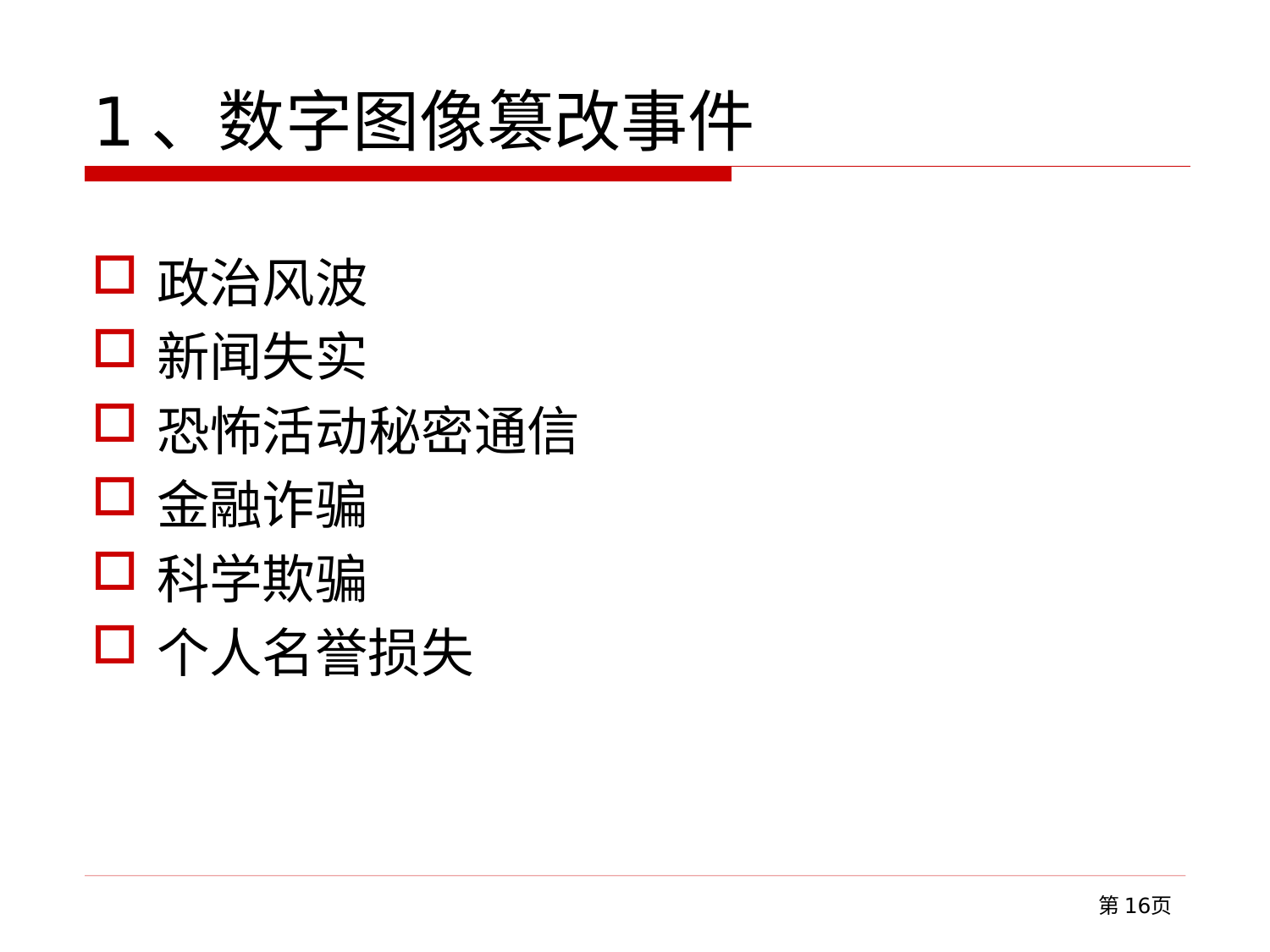

# 1、数字图像篡改事件
政治风波
新闻失实
恐怖活动秘密通信
金融诈骗
科学欺骗
个人名誉损失
16